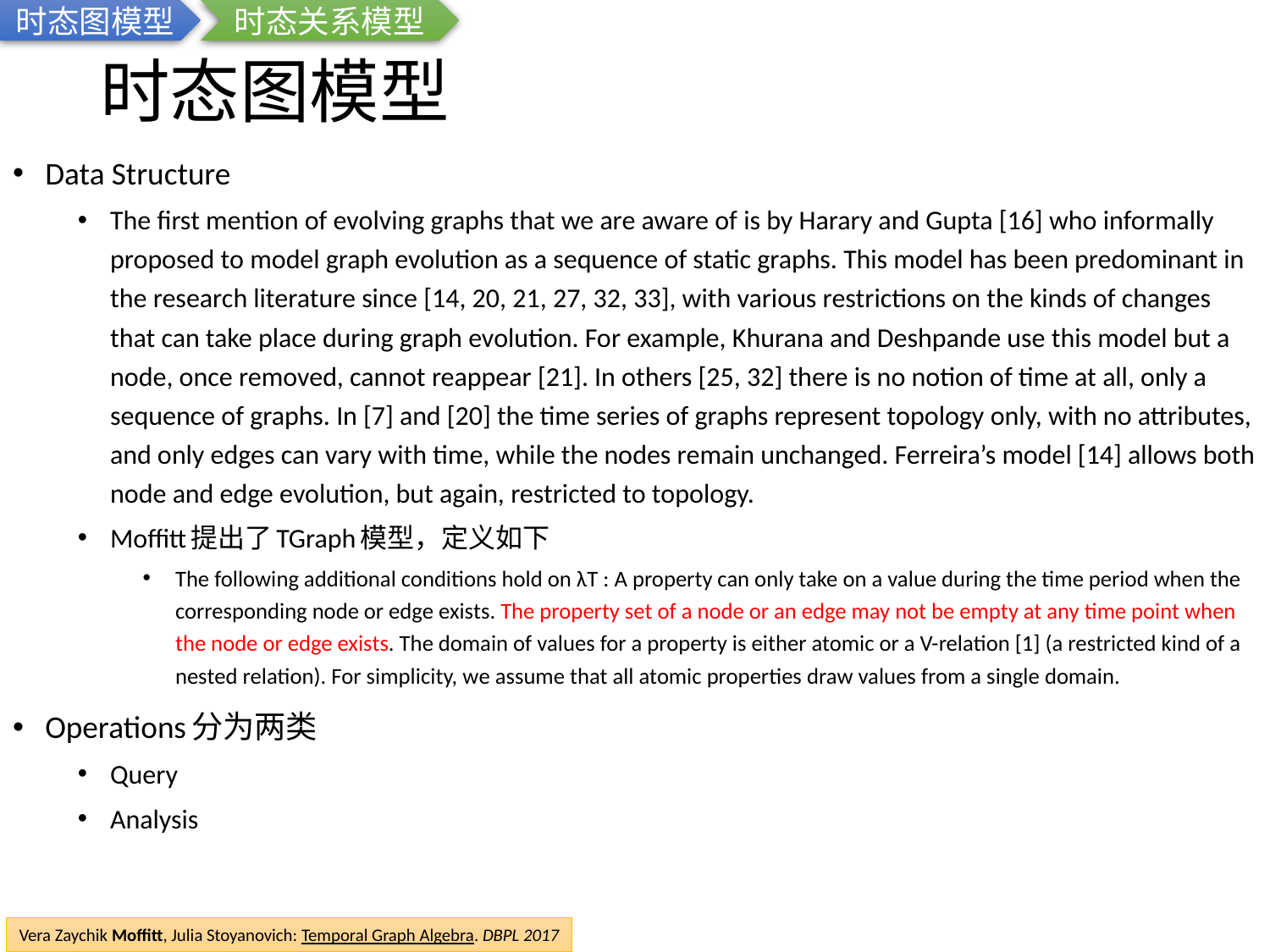

时态图模型
时态关系模型
# 时态图模型
Data Structure
The first mention of evolving graphs that we are aware of is by Harary and Gupta [16] who informally proposed to model graph evolution as a sequence of static graphs. This model has been predominant in the research literature since [14, 20, 21, 27, 32, 33], with various restrictions on the kinds of changes that can take place during graph evolution. For example, Khurana and Deshpande use this model but a node, once removed, cannot reappear [21]. In others [25, 32] there is no notion of time at all, only a sequence of graphs. In [7] and [20] the time series of graphs represent topology only, with no attributes, and only edges can vary with time, while the nodes remain unchanged. Ferreira’s model [14] allows both node and edge evolution, but again, restricted to topology.
Moffitt提出了TGraph模型，定义如下
The following additional conditions hold on λT : A property can only take on a value during the time period when the corresponding node or edge exists. The property set of a node or an edge may not be empty at any time point when the node or edge exists. The domain of values for a property is either atomic or a V-relation [1] (a restricted kind of a nested relation). For simplicity, we assume that all atomic properties draw values from a single domain.
Operations分为两类
Query
Analysis
Vera Zaychik Moffitt, Julia Stoyanovich: Temporal Graph Algebra. DBPL 2017